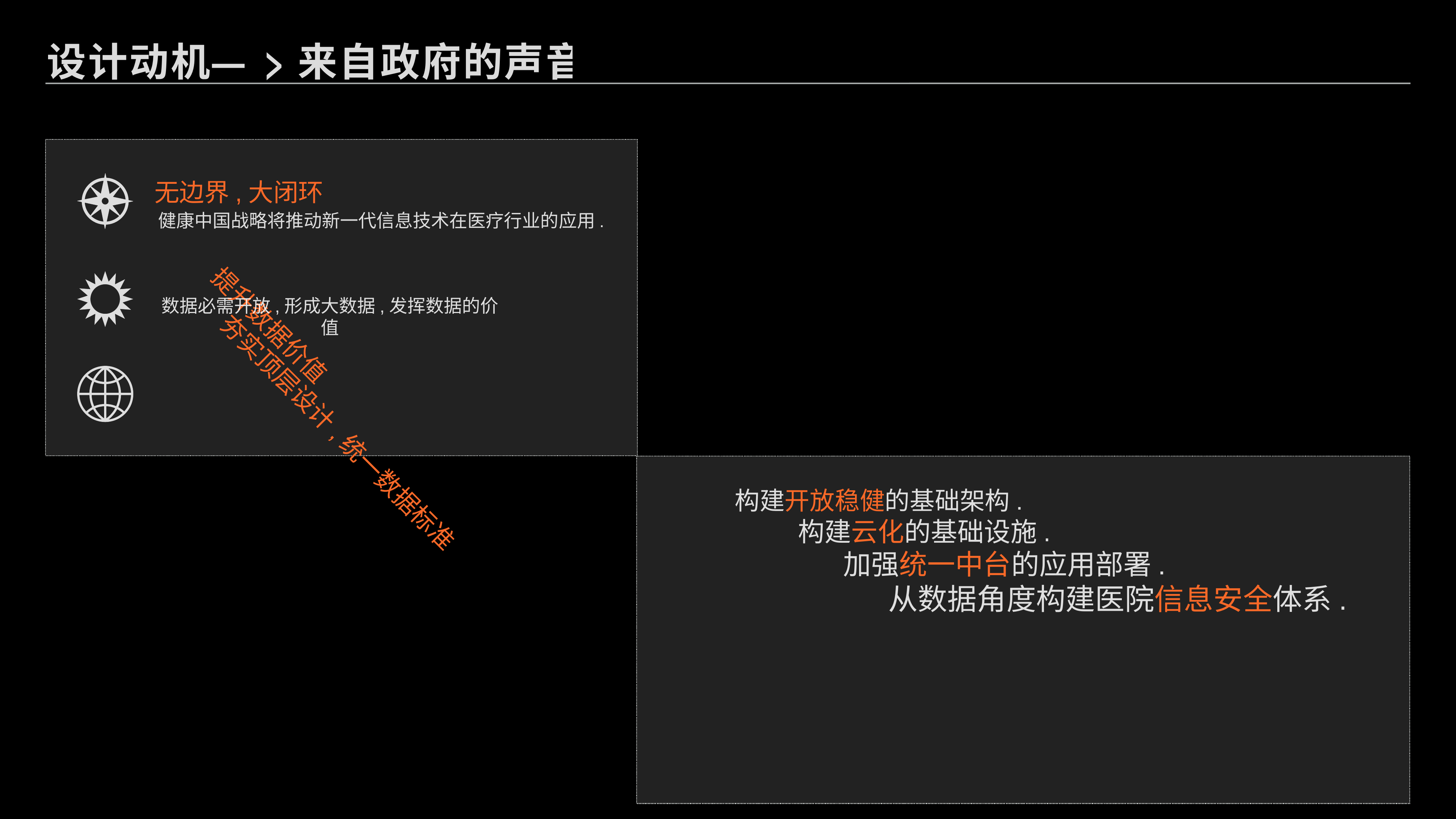

设计动机—>来自政府的声音

无边界,大闭环
健康中国战略将推动新一代信息技术在医疗行业的应用.

提升数据价值
数据必需开放,形成大数据,发挥数据的价值

夯实顶层设计,统一数据标准

                   构建开放稳健的基础架构.
                           构建云化的基础设施.
                                   加强统一中台的应用部署.
                                           从数据角度构建医院信息安全体系.